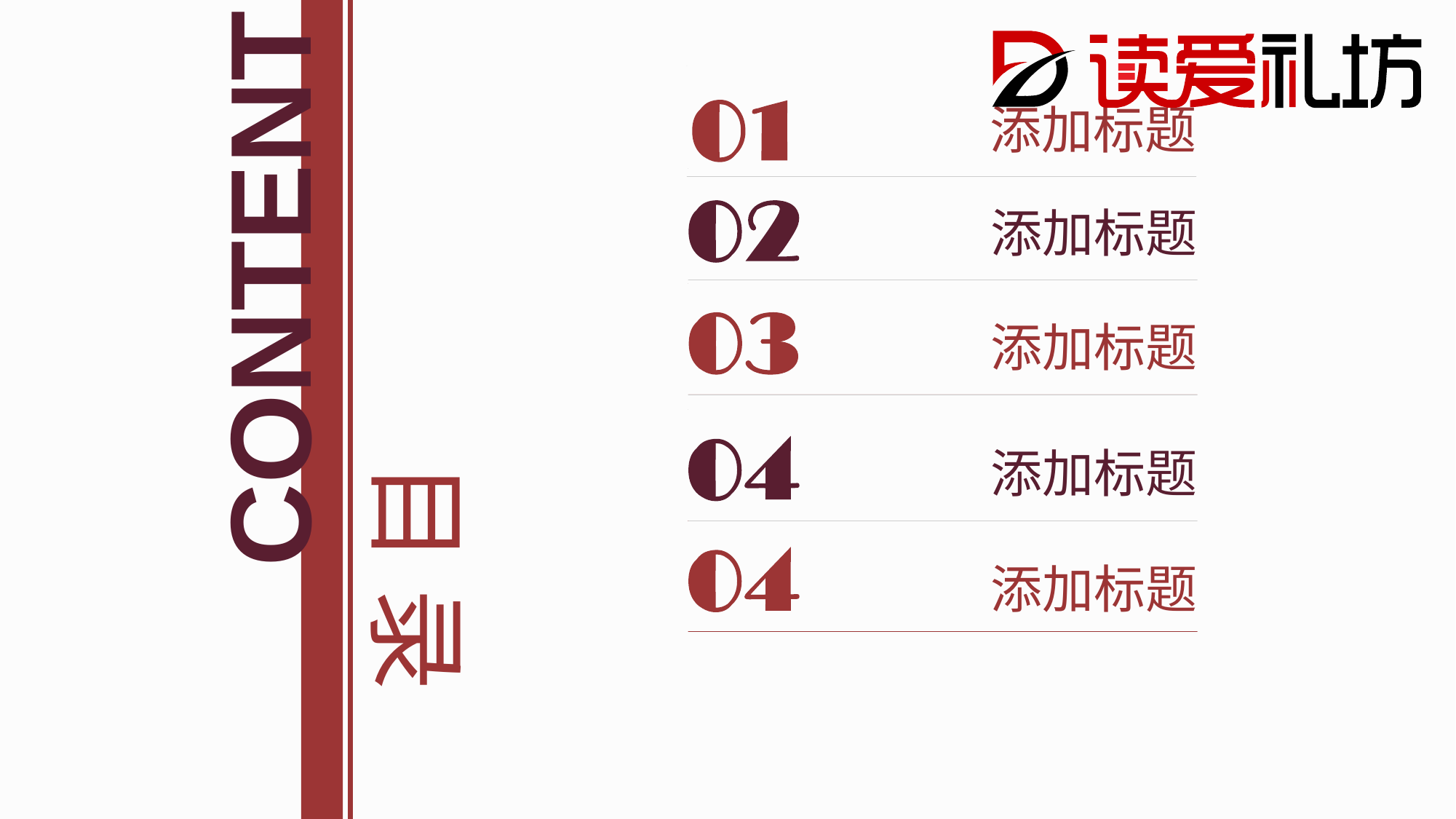

添加标题

添加标题

CONTENT
添加标题

添加标题

目 录
添加标题